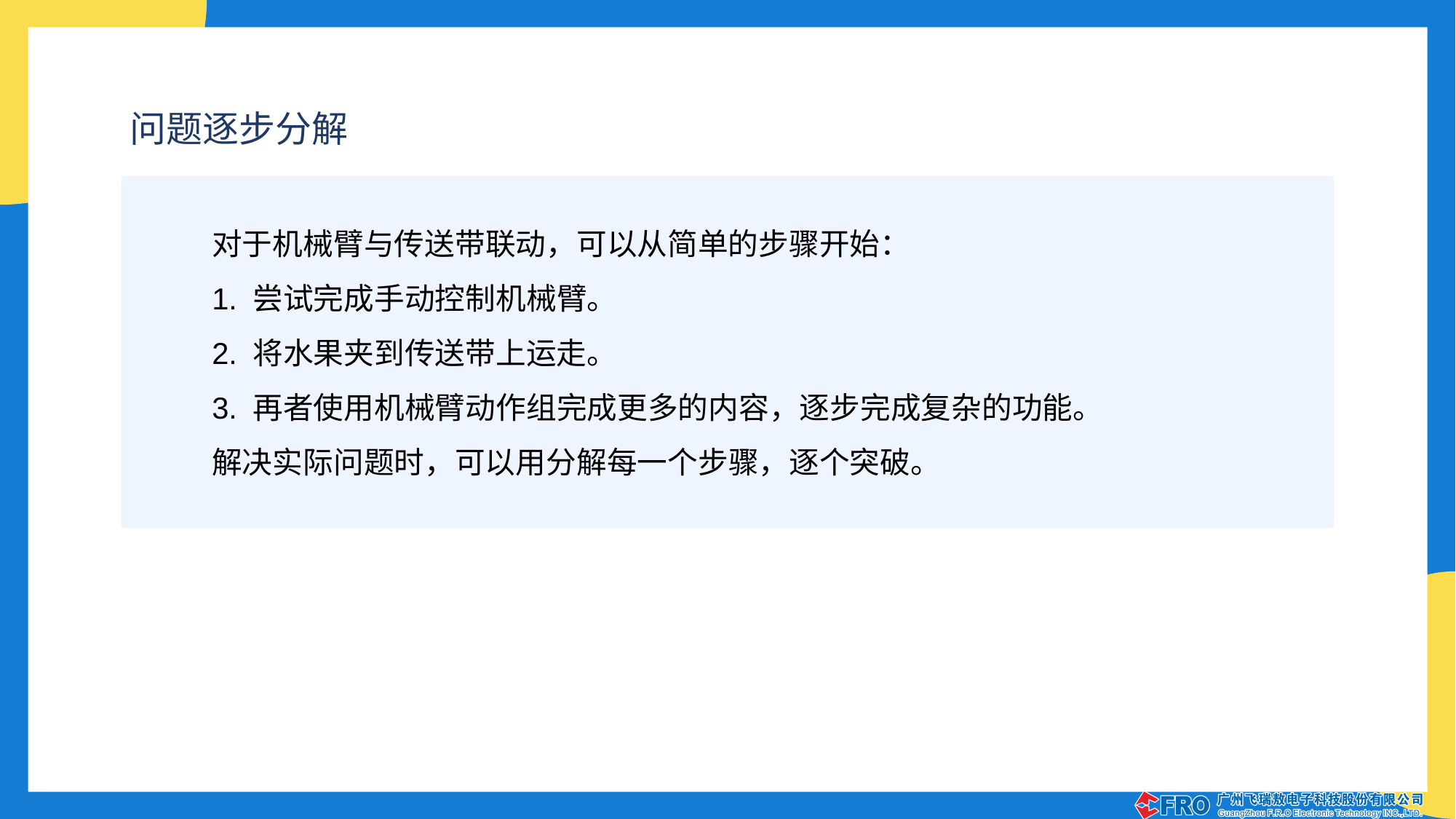

问题逐步分解
对于机械臂与传送带联动，可以从简单的步骤开始：
1. 尝试完成手动控制机械臂。
2. 将水果夹到传送带上运走。
3. 再者使用机械臂动作组完成更多的内容，逐步完成复杂的功能。
解决实际问题时，可以用分解每一个步骤，逐个突破。